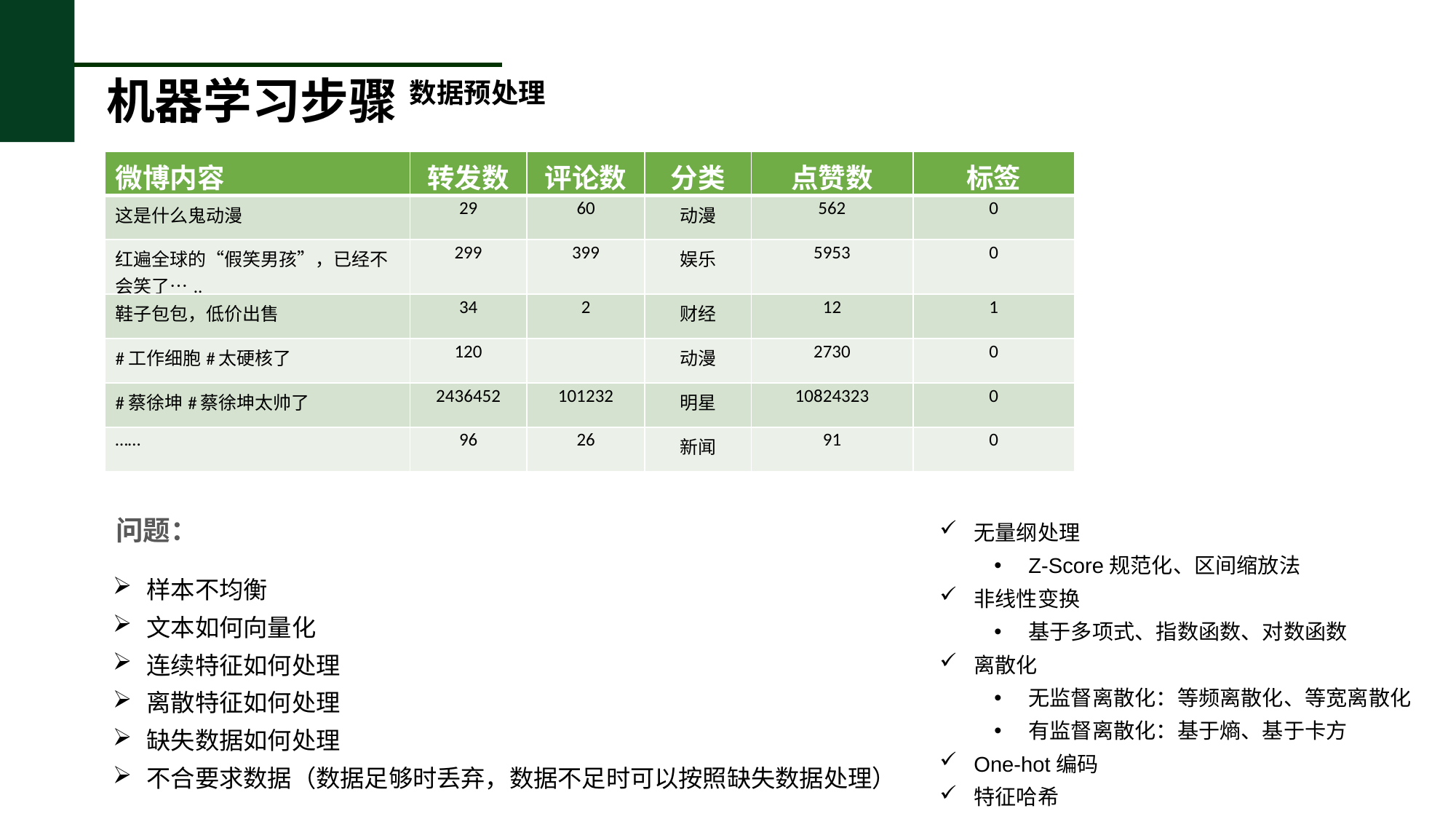

机器学习步骤
数据预处理
| 微博内容 | 转发数 | 评论数 | 分类 | 点赞数 | 标签 |
| --- | --- | --- | --- | --- | --- |
| 这是什么鬼动漫 | 29 | 60 | 动漫 | 562 | 0 |
| 红遍全球的“假笑男孩”，已经不会笑了….. | 299 | 399 | 娱乐 | 5953 | 0 |
| 鞋子包包，低价出售 | 34 | 2 | 财经 | 12 | 1 |
| #工作细胞#太硬核了 | 120 |  | 动漫 | 2730 | 0 |
| #蔡徐坤#蔡徐坤太帅了 | 2436452 | 101232 | 明星 | 10824323 | 0 |
| …… | 96 | 26 | 新闻 | 91 | 0 |
问题：
无量纲处理
Z-Score规范化、区间缩放法
非线性变换
基于多项式、指数函数、对数函数
离散化
无监督离散化：等频离散化、等宽离散化
有监督离散化：基于熵、基于卡方
One-hot编码
特征哈希
样本不均衡
文本如何向量化
连续特征如何处理
离散特征如何处理
缺失数据如何处理
不合要求数据（数据足够时丢弃，数据不足时可以按照缺失数据处理）